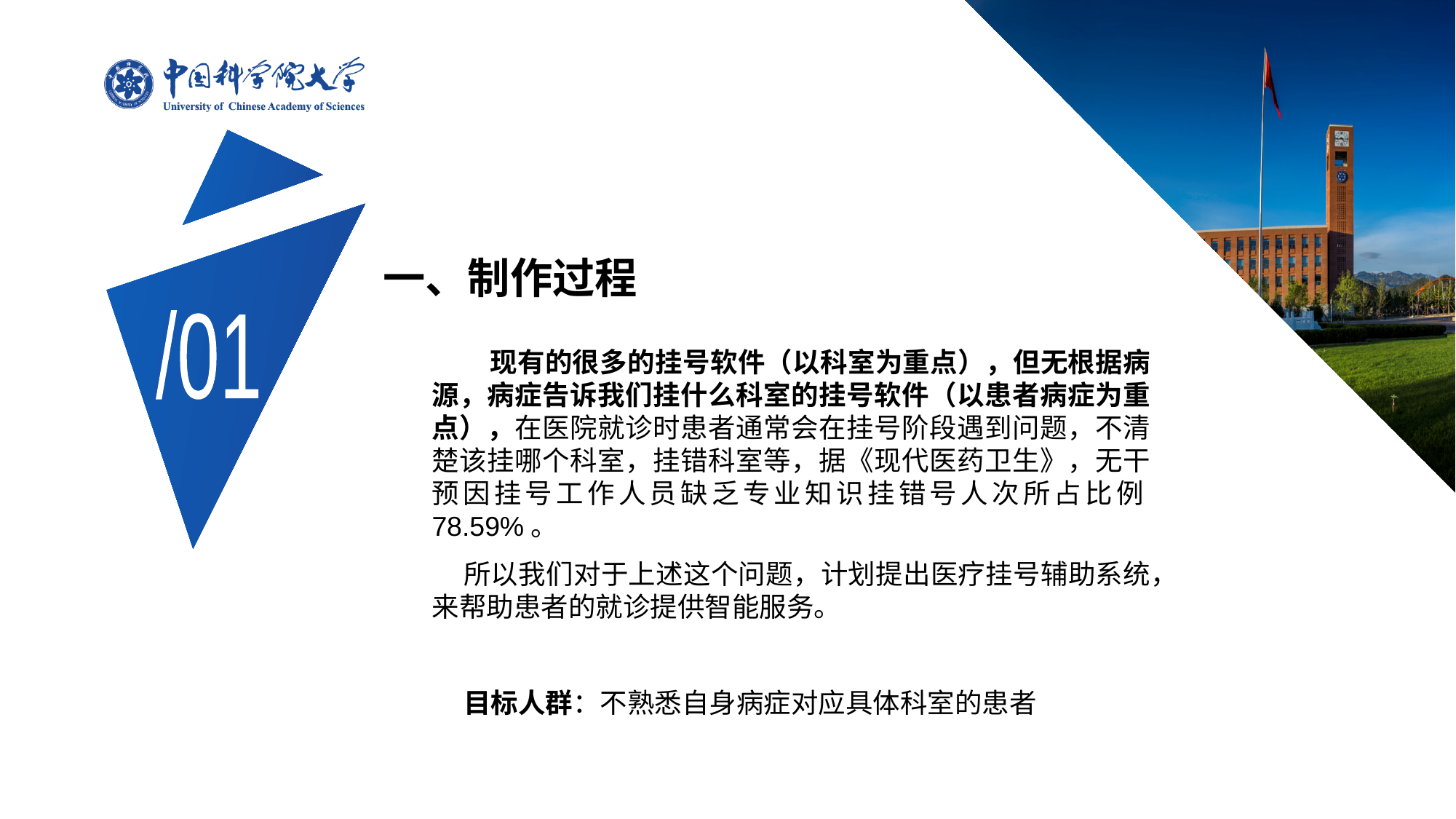

# 一、制作过程
/01
   现有的很多的挂号软件（以科室为重点），但无根据病源，病症告诉我们挂什么科室的挂号软件（以患者病症为重点），在医院就诊时患者通常会在挂号阶段遇到问题，不清楚该挂哪个科室，挂错科室等，据《现代医药卫生》，无干预因挂号工作人员缺乏专业知识挂错号人次所占比例78.59%。
所以我们对于上述这个问题，计划提出医疗挂号辅助系统，来帮助患者的就诊提供智能服务。

目标人群：不熟悉自身病症对应具体科室的患者